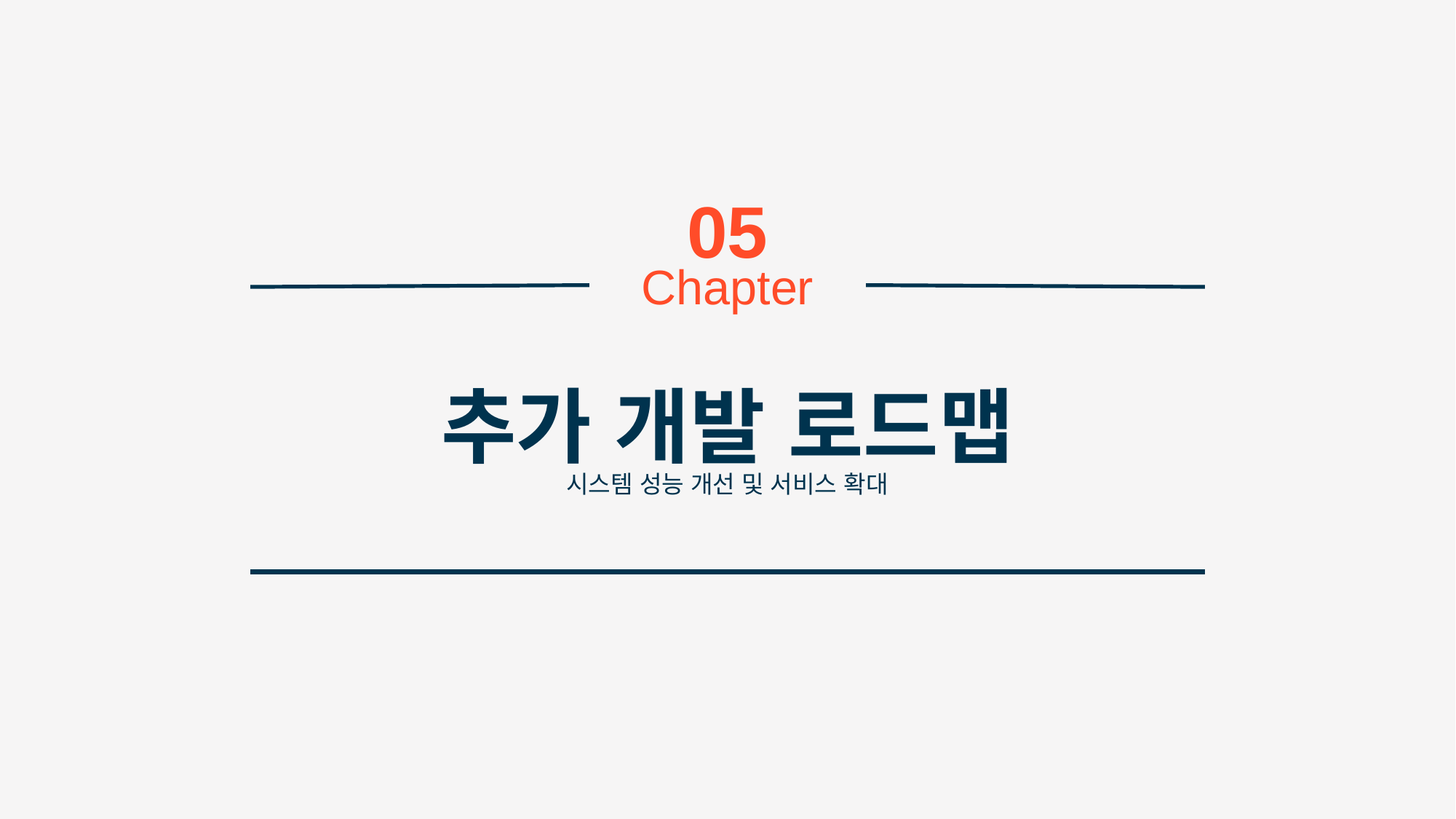

05
Chapter
추가 개발 로드맵
시스템 성능 개선 및 서비스 확대